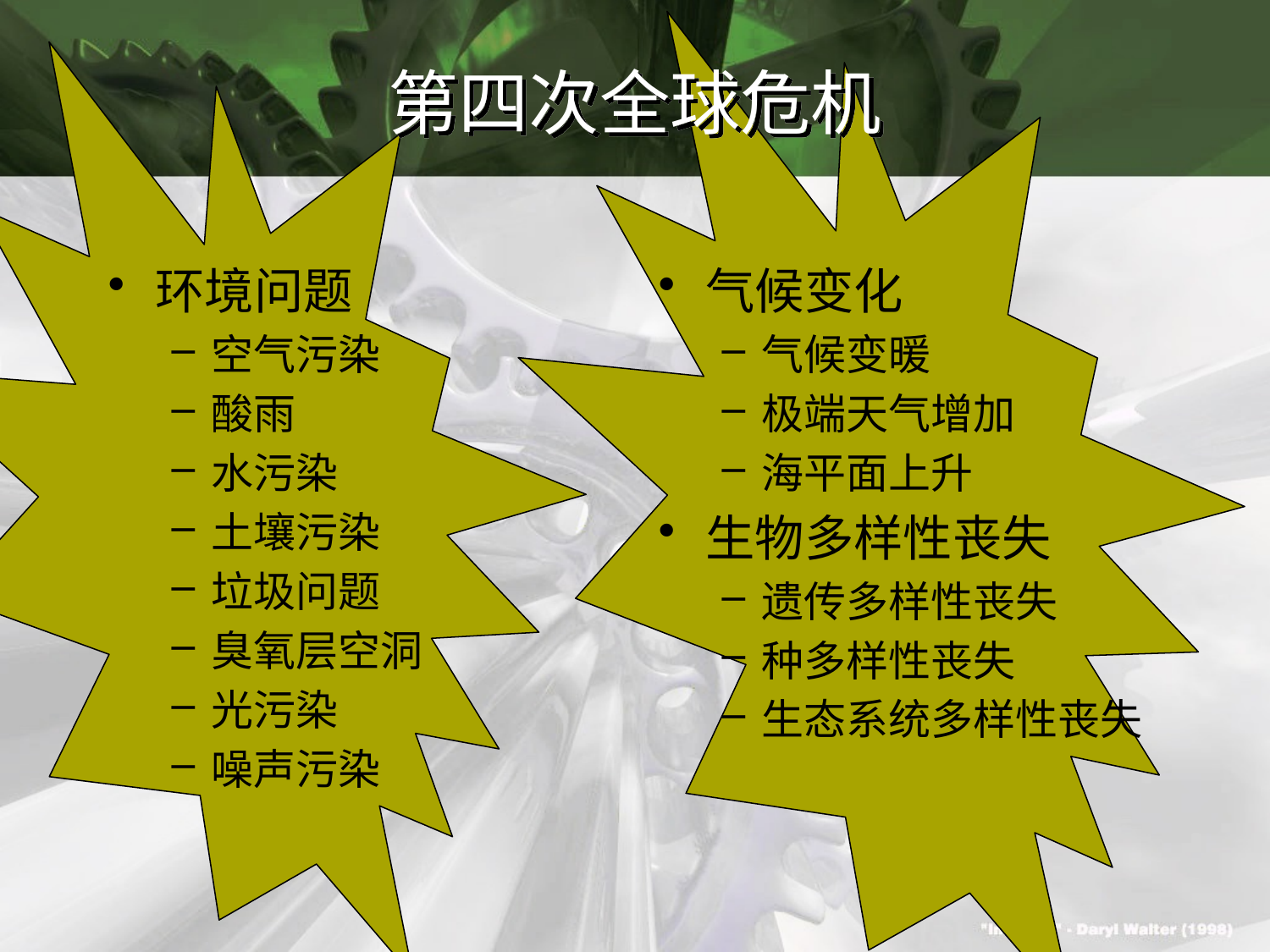

# 第四次全球危机
环境问题
空气污染
酸雨
水污染
土壤污染
垃圾问题
臭氧层空洞
光污染
噪声污染
气候变化
气候变暖
极端天气增加
海平面上升
生物多样性丧失
遗传多样性丧失
种多样性丧失
生态系统多样性丧失